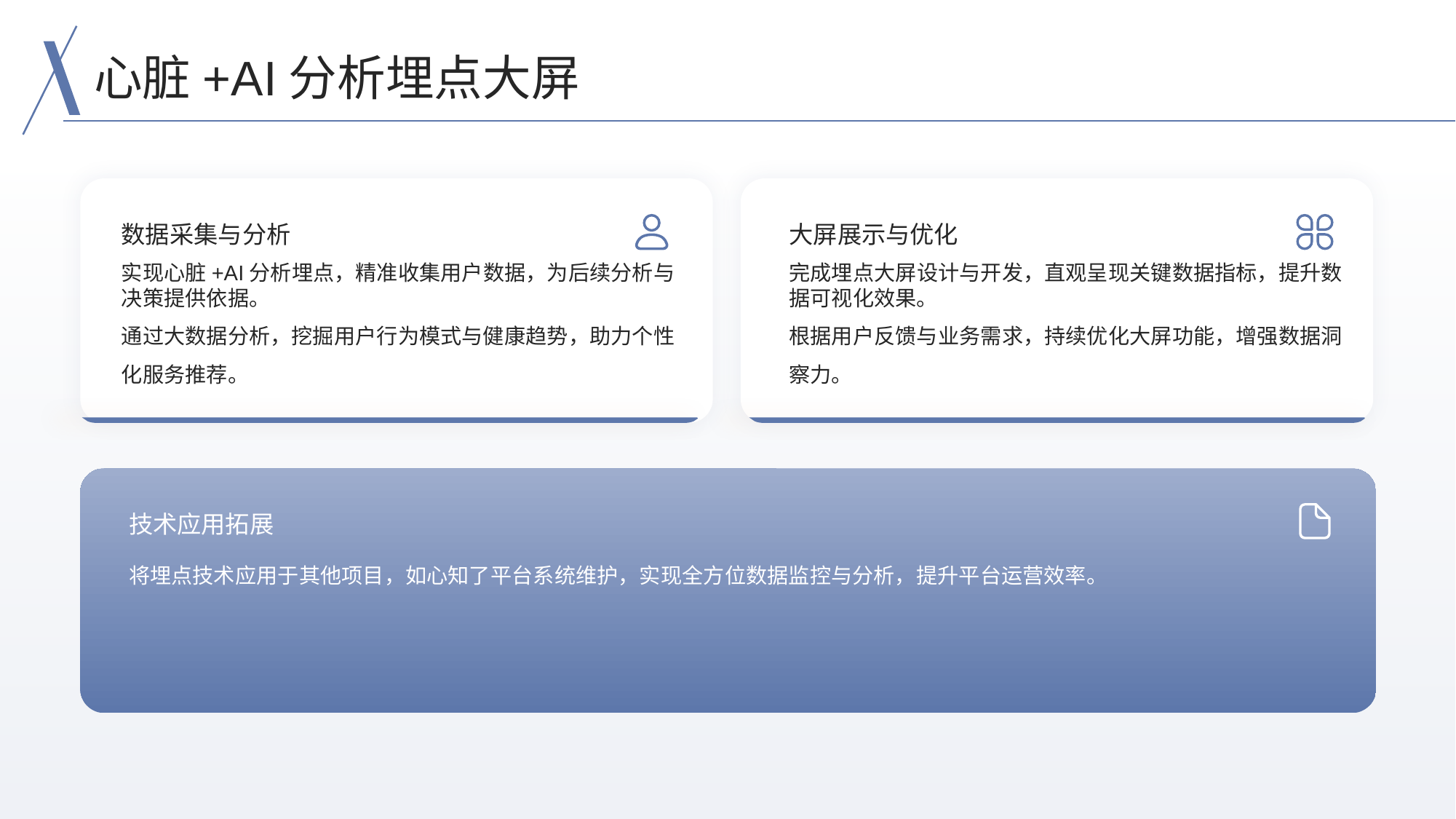

心脏+AI分析埋点大屏

数据采集与分析
大屏展示与优化

完成埋点大屏设计与开发，直观呈现关键数据指标，提升数据可视化效果。
根据用户反馈与业务需求，持续优化大屏功能，增强数据洞察力。
实现心脏+AI分析埋点，精准收集用户数据，为后续分析与决策提供依据。
通过大数据分析，挖掘用户行为模式与健康趋势，助力个性化服务推荐。

技术应用拓展

将埋点技术应用于其他项目，如心知了平台系统维护，实现全方位数据监控与分析，提升平台运营效率。